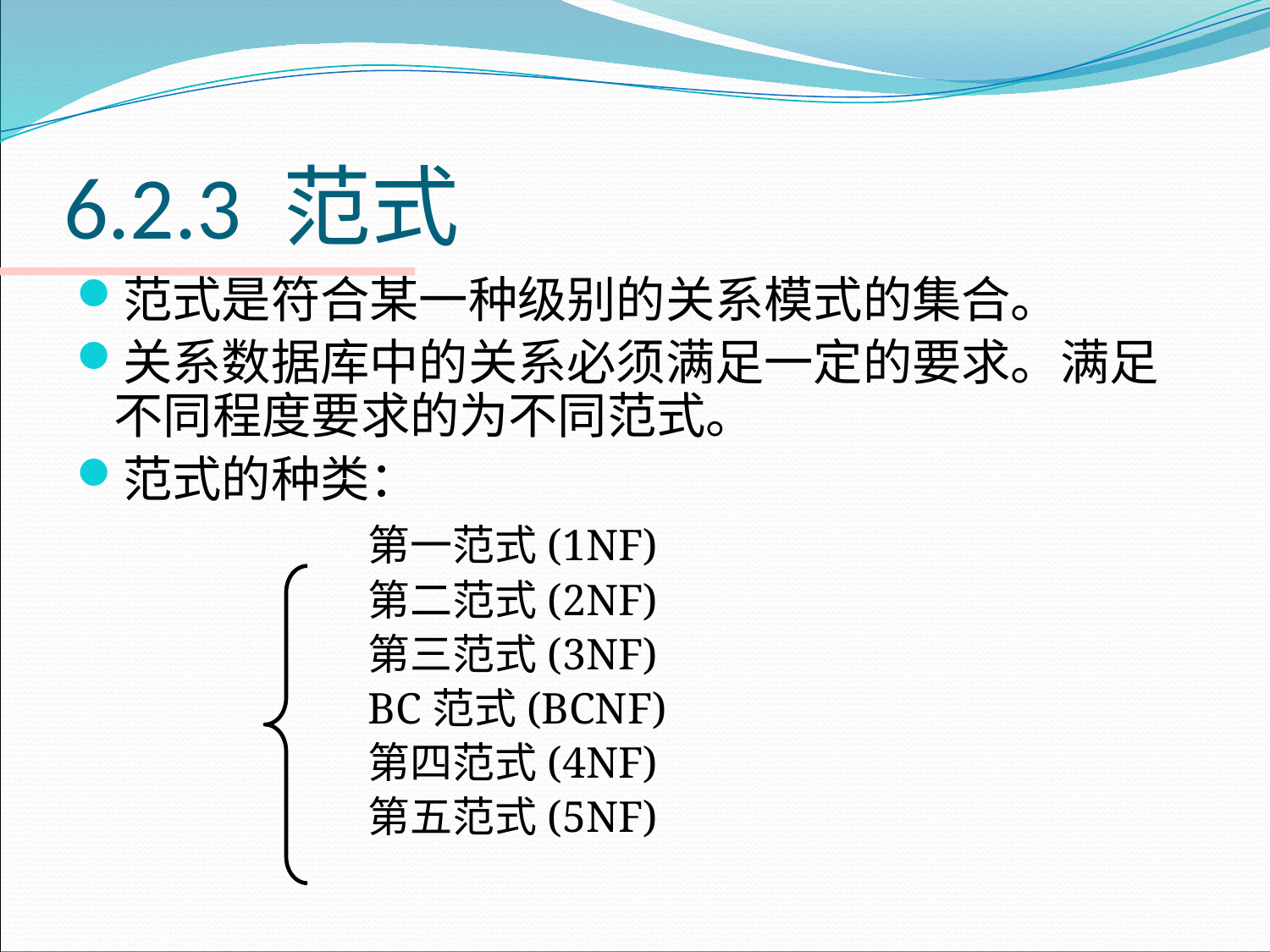

# 6.2.3 范式
范式是符合某一种级别的关系模式的集合。
关系数据库中的关系必须满足一定的要求。满足不同程度要求的为不同范式。
范式的种类：
			第一范式(1NF)
			第二范式(2NF)
			第三范式(3NF)
			BC范式(BCNF)
			第四范式(4NF)
			第五范式(5NF)

542